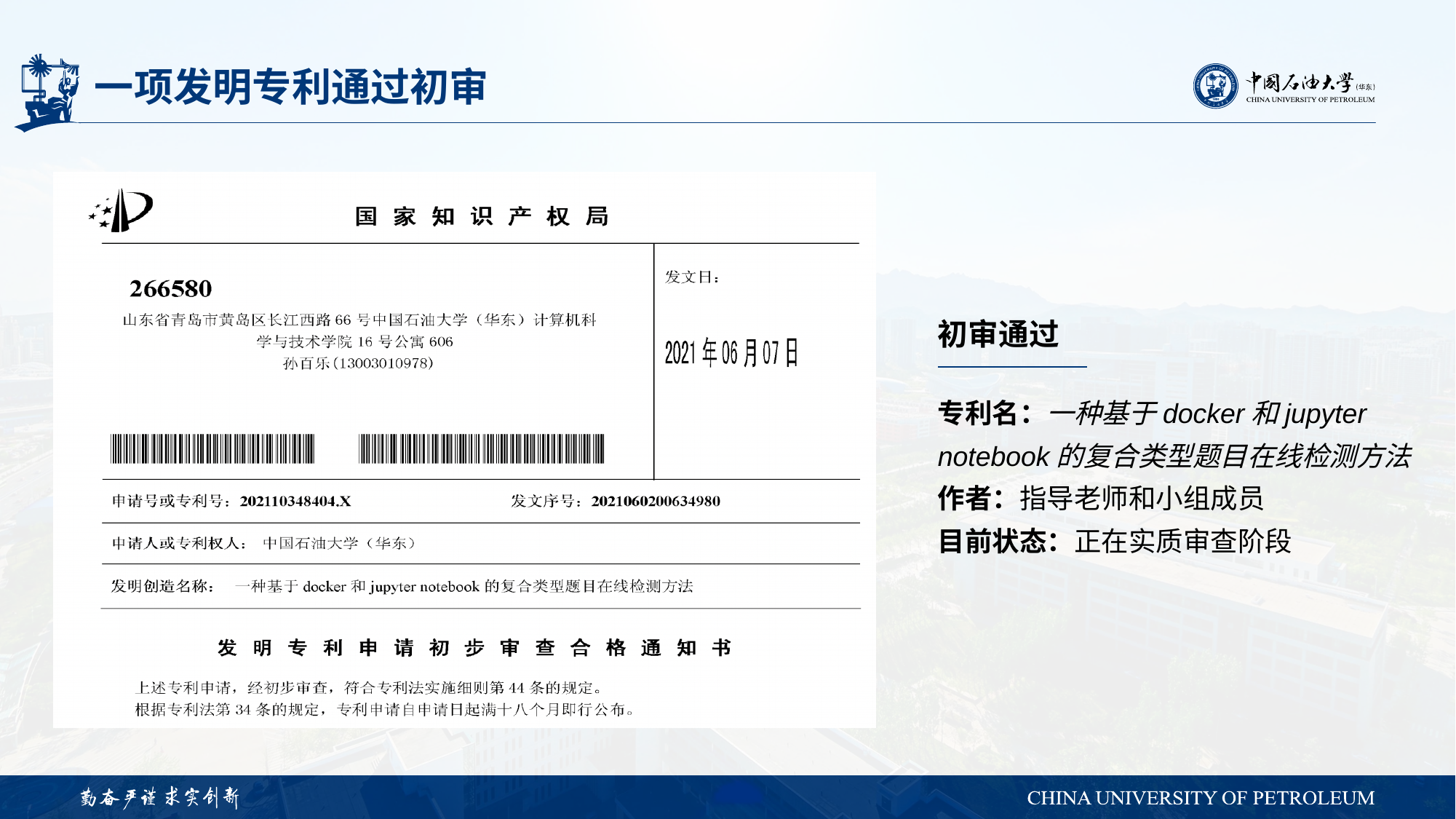

# 一项发明专利通过初审

### Chart

| Category |
|---|
初审通过
专利名：一种基于docker和jupyter notebook的复合类型题目在线检测方法
作者：指导老师和小组成员
目前状态：正在实质审查阶段